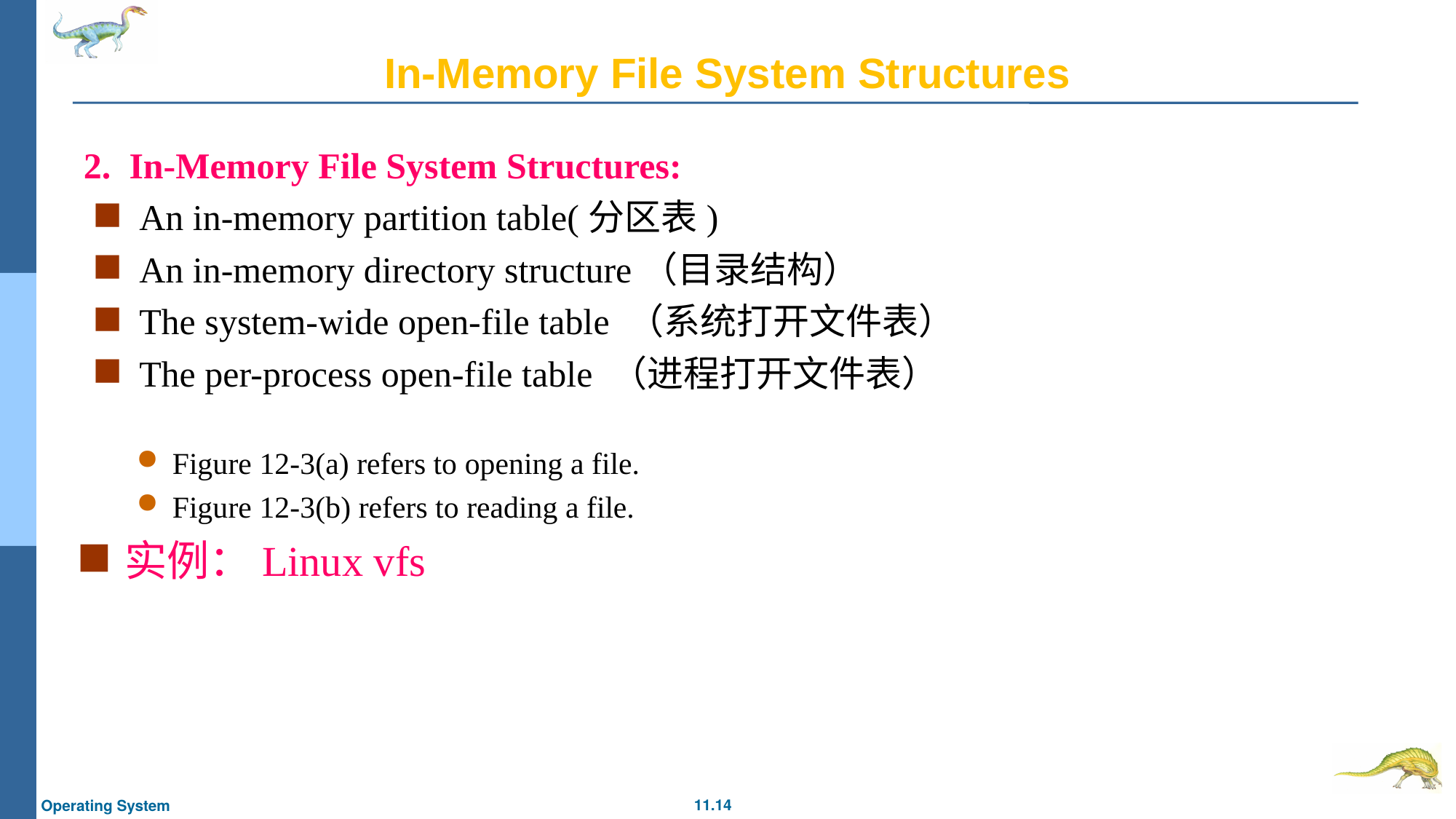

# In-Memory File System Structures
2.  In-Memory File System Structures:
An in-memory partition table(分区表)
An in-memory directory structure（目录结构）
The system-wide open-file table （系统打开文件表）
The per-process open-file table （进程打开文件表）

Figure 12-3(a) refers to opening a file.
Figure 12-3(b) refers to reading a file.
实例：Linux vfs